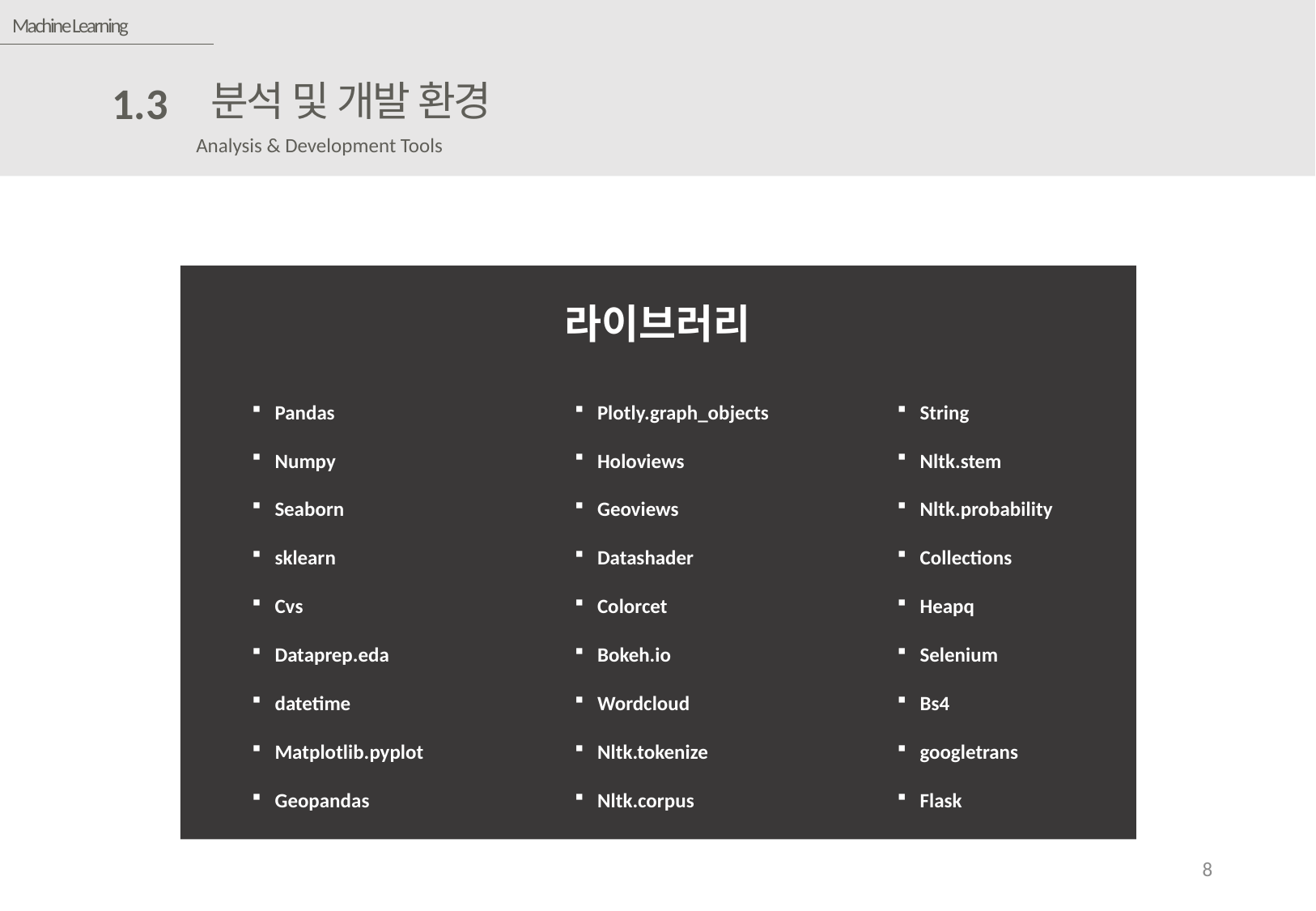

Machine Learning
분석 및 개발 환경
1.3
Analysis & Development Tools

라이브러리
Pandas
Numpy
Seaborn
sklearn
Cvs
Dataprep.eda
datetime
Matplotlib.pyplot
Geopandas
Plotly.graph_objects
Holoviews
Geoviews
Datashader
Colorcet
Bokeh.io
Wordcloud
Nltk.tokenize
Nltk.corpus
String
Nltk.stem
Nltk.probability
Collections
Heapq
Selenium
Bs4
googletrans
Flask
8